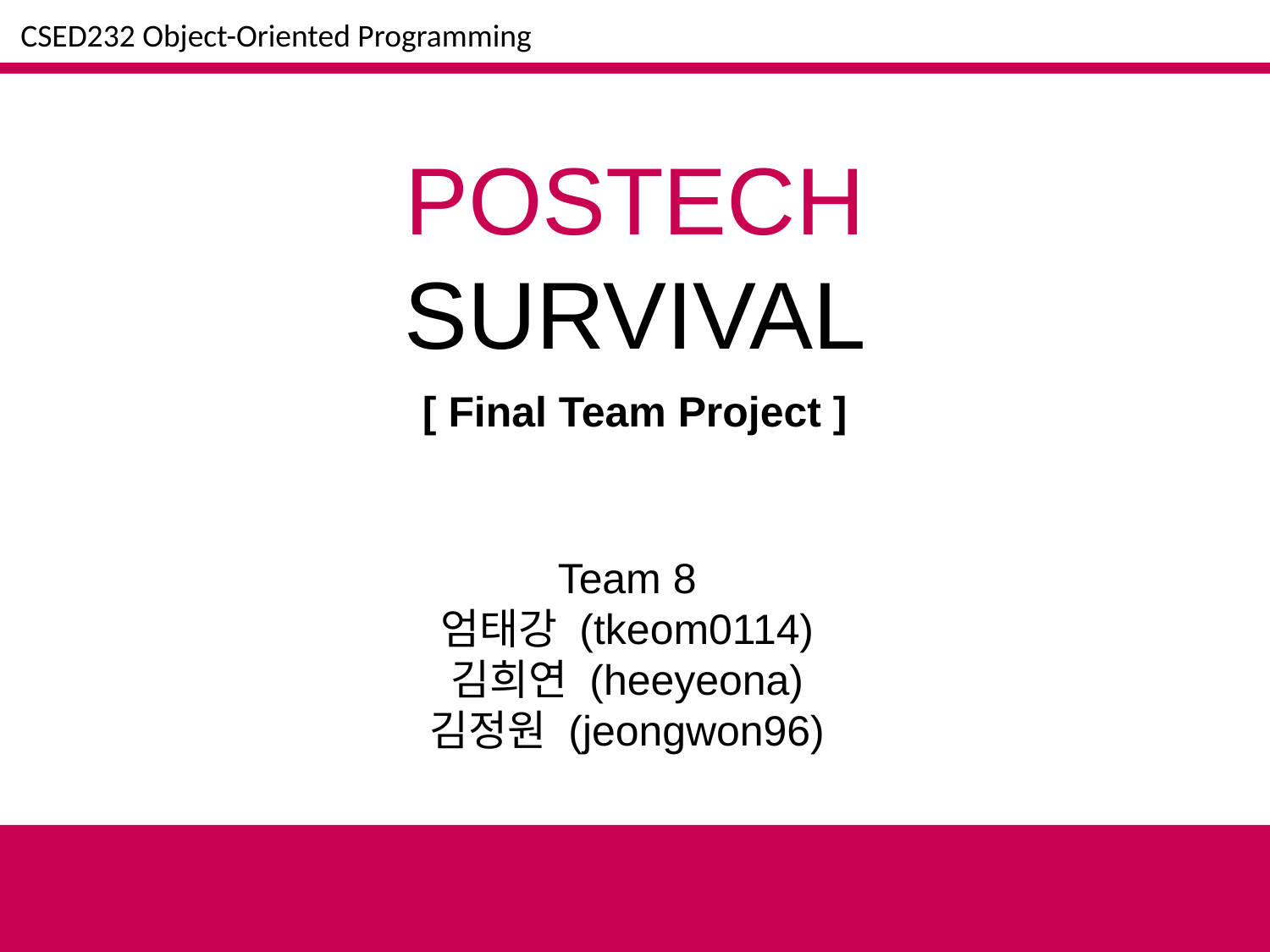

CSED232 Object-Oriented Programming
POSTECH
SURVIVAL
[ Final Team Project ]
Team 8
엄태강 (tkeom0114)
김희연 (heeyeona)
김정원 (jeongwon96)